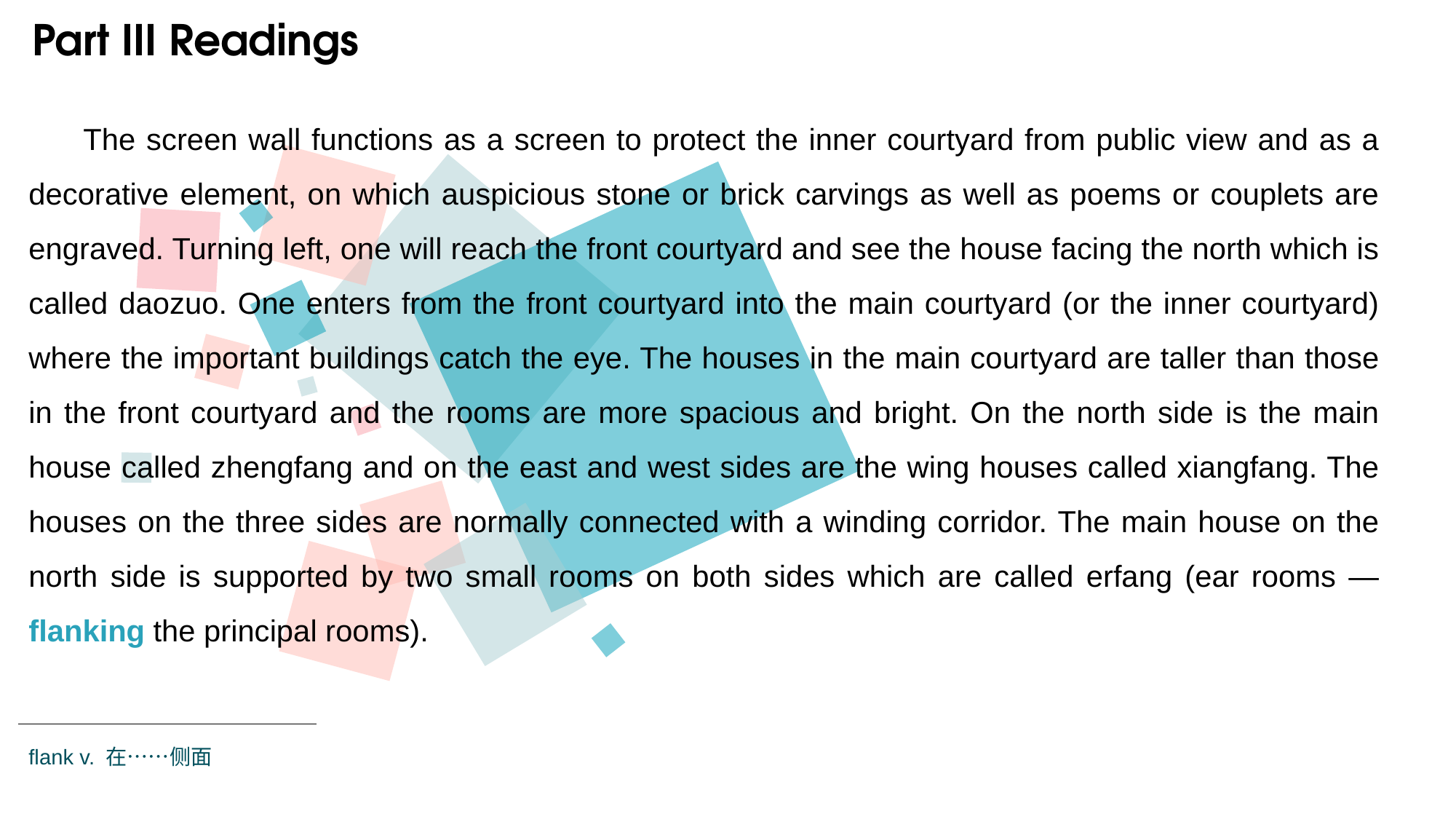

Part III Readings
The screen wall functions as a screen to protect the inner courtyard from public view and as a decorative element, on which auspicious stone or brick carvings as well as poems or couplets are engraved. Turning left, one will reach the front courtyard and see the house facing the north which is called daozuo. One enters from the front courtyard into the main courtyard (or the inner courtyard) where the important buildings catch the eye. The houses in the main courtyard are taller than those in the front courtyard and the rooms are more spacious and bright. On the north side is the main house called zhengfang and on the east and west sides are the wing houses called xiangfang. The houses on the three sides are normally connected with a winding corridor. The main house on the north side is supported by two small rooms on both sides which are called erfang (ear rooms — flanking the principal rooms).
flank v. 在……侧面